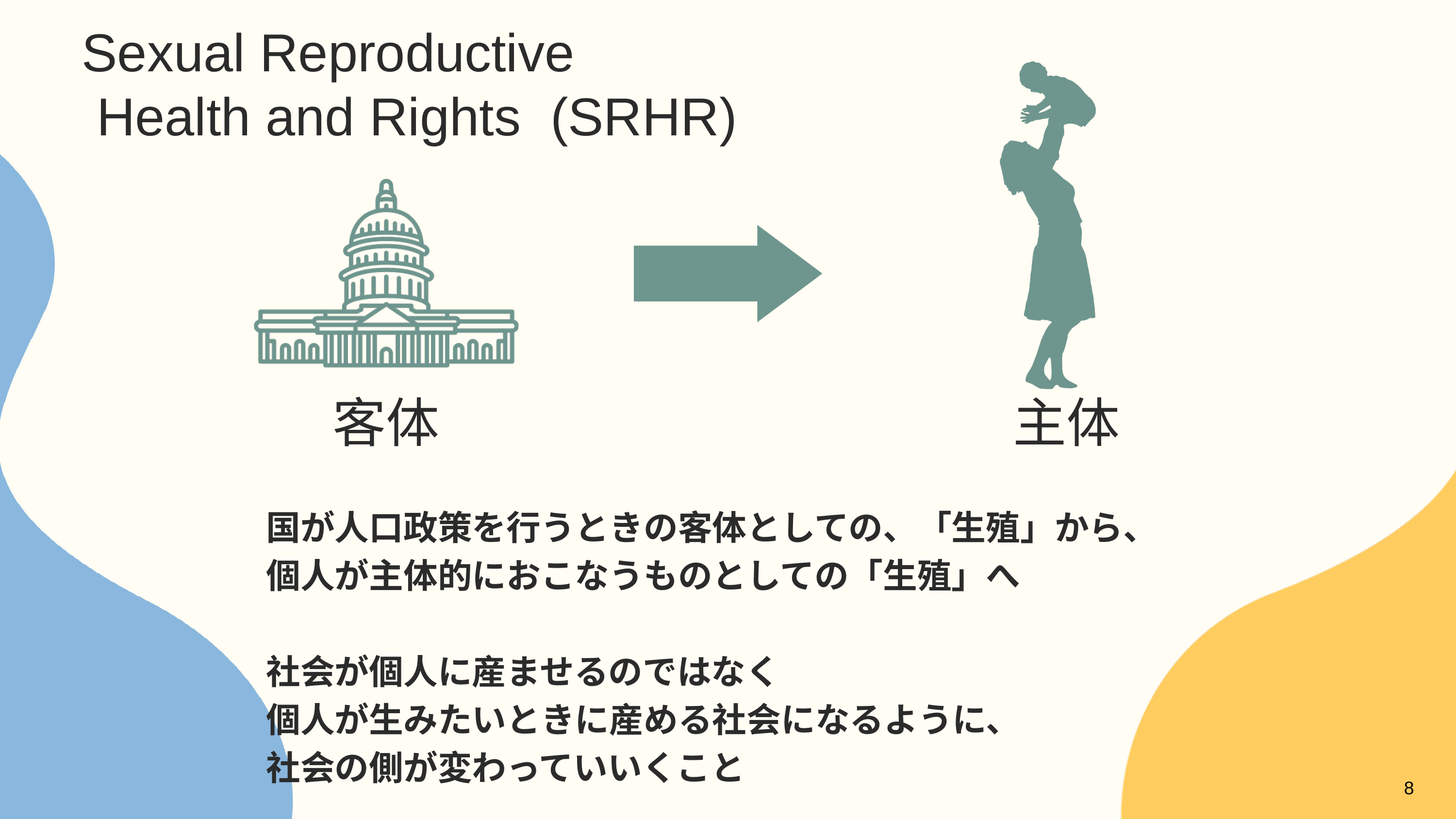

Sexual Reproductive
 Health and Rights  (SRHR)

客体
主体
国が人口政策を行うときの客体としての、「生殖」から、
個人が主体的におこなうものとしての「生殖」へ

社会が個人に産ませるのではなく
個人が生みたいときに産める社会になるように、
社会の側が変わっていいくこと
8